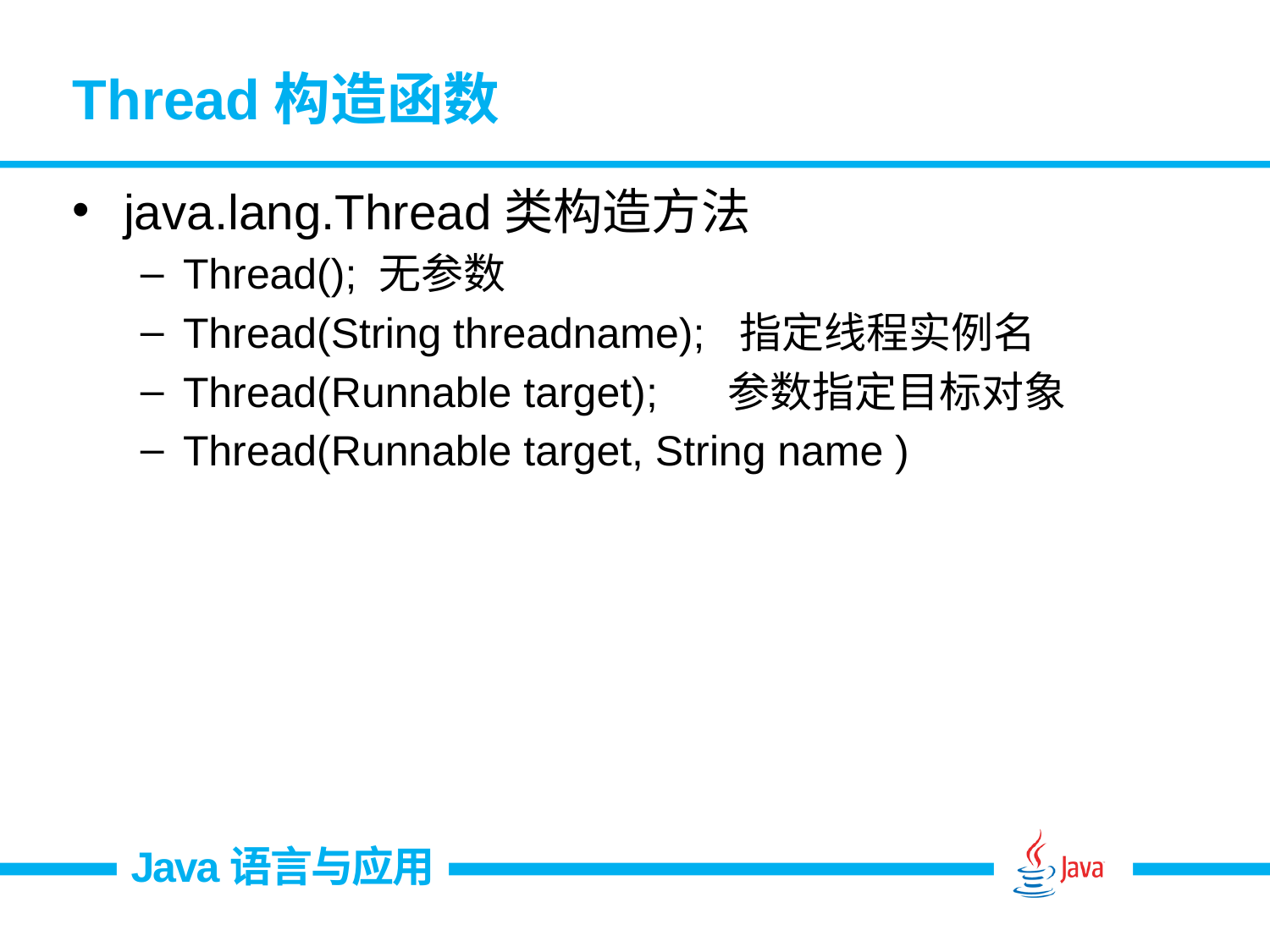

# Thread构造函数
java.lang.Thread类构造方法
Thread(); 无参数
Thread(String threadname);  指定线程实例名
Thread(Runnable target);     参数指定目标对象
Thread(Runnable target, String name )